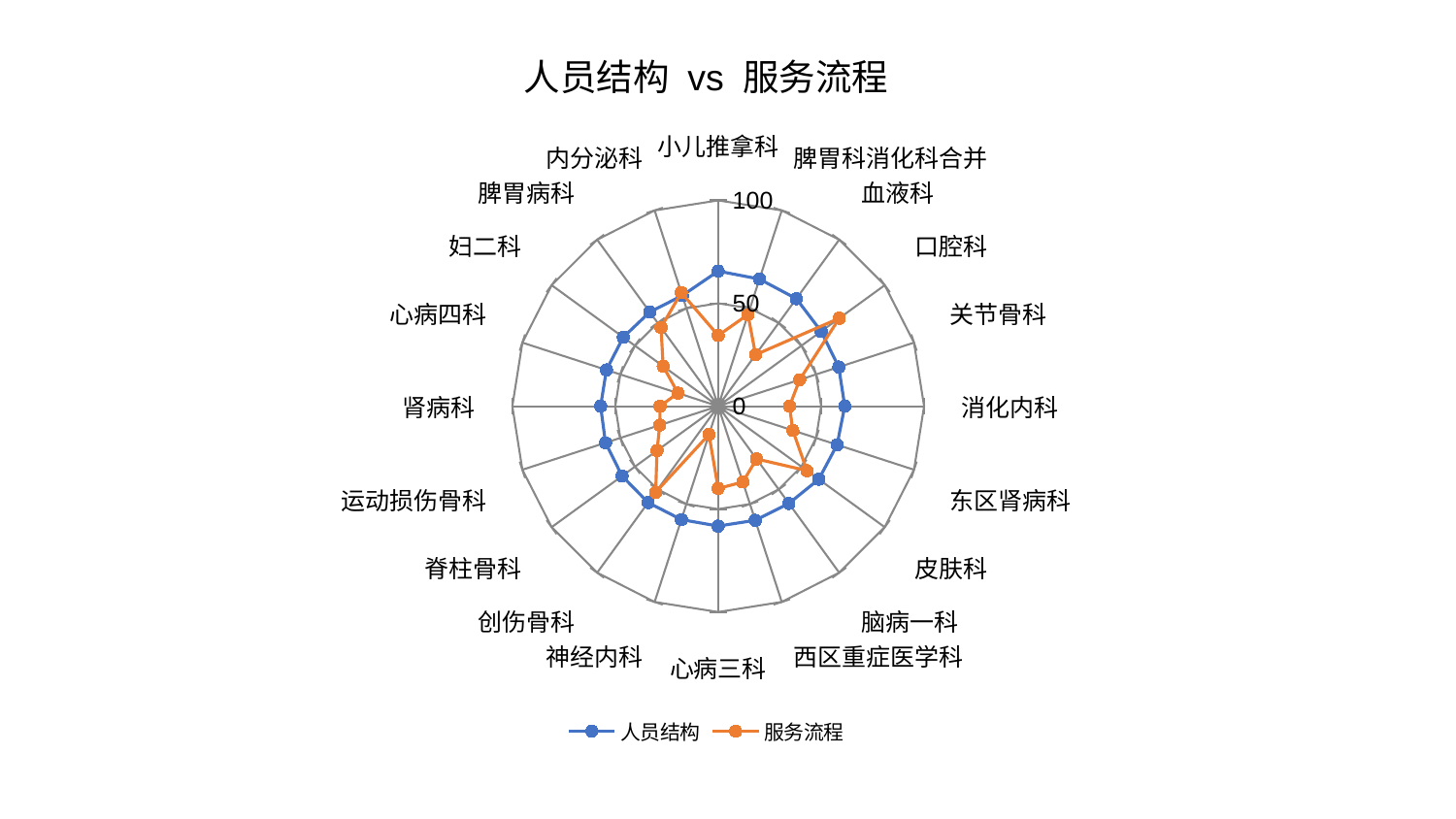

### Chart: 人员结构 vs 服务流程

| Category | 人员结构 | 服务流程 |
|---|---|---|
| 小儿推拿科 | 65.63483627403322 | 34.35962621883389 |
| 脾胃科消化科合并 | 64.93337973052294 | 46.82709059878909 |
| 血液科 | 64.56834367331686 | 30.904226572475867 |
| 口腔科 | 61.846409789139635 | 72.73285633034263 |
| 关节骨科 | 61.585807466810174 | 41.60800389794099 |
| 消化内科 | 61.47230261385729 | 34.64327097523507 |
| 东区肾病科 | 60.72230868488987 | 38.12399656772533 |
| 皮肤科 | 60.42689785787524 | 53.31765325047957 |
| 脑病一科 | 58.407716846620815 | 31.715687493885167 |
| 西区重症医学科 | 58.302594226553296 | 38.75107999902849 |
| 心病三科 | 58.25570918933598 | 39.99091958627296 |
| 神经内科 | 57.94026799315065 | 14.474728473014325 |
| 创伤骨科 | 57.883902798004115 | 51.69016938056483 |
| 脊柱骨科 | 57.72467830715553 | 36.72154501314414 |
| 运动损伤骨科 | 57.56593811603451 | 29.833731107014025 |
| 肾病科 | 57.10744204434827 | 28.248527494558505 |
| 心病四科 | 57.0957758030193 | 20.560163132721822 |
| 妇二科 | 56.99024230467993 | 33.04728212778371 |
| 脾胃病科 | 56.56786267099907 | 47.268294953622515 |
| 内分泌科 | 56.51377404567755 | 58.035159795953604 |
27